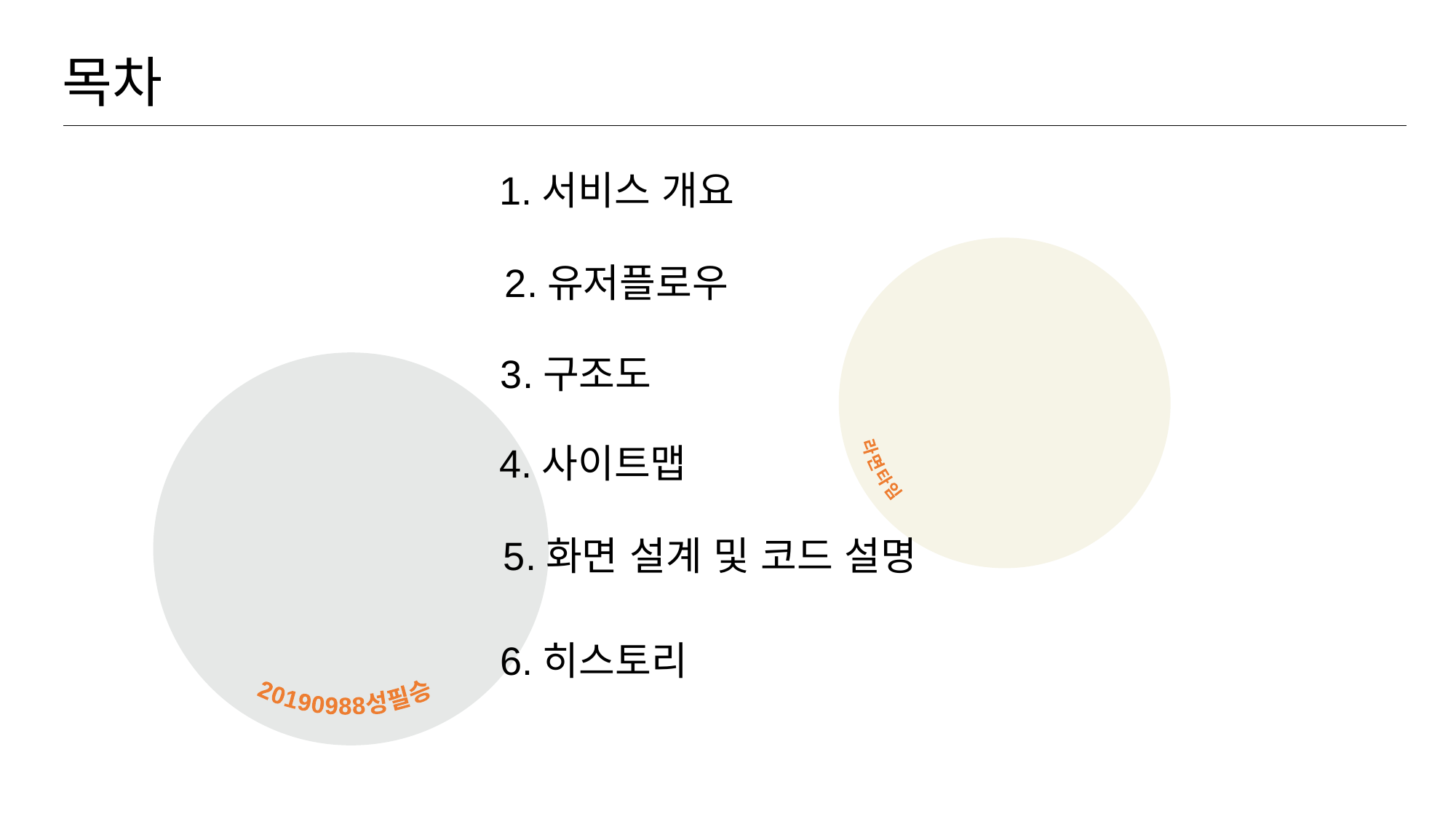

목차
1.서비스 개요

2.유저플로우

라면타임
3.구조도

4.사이트맵

5.화면 설계 및 코드 설명

20190988성필승
6.히스토리